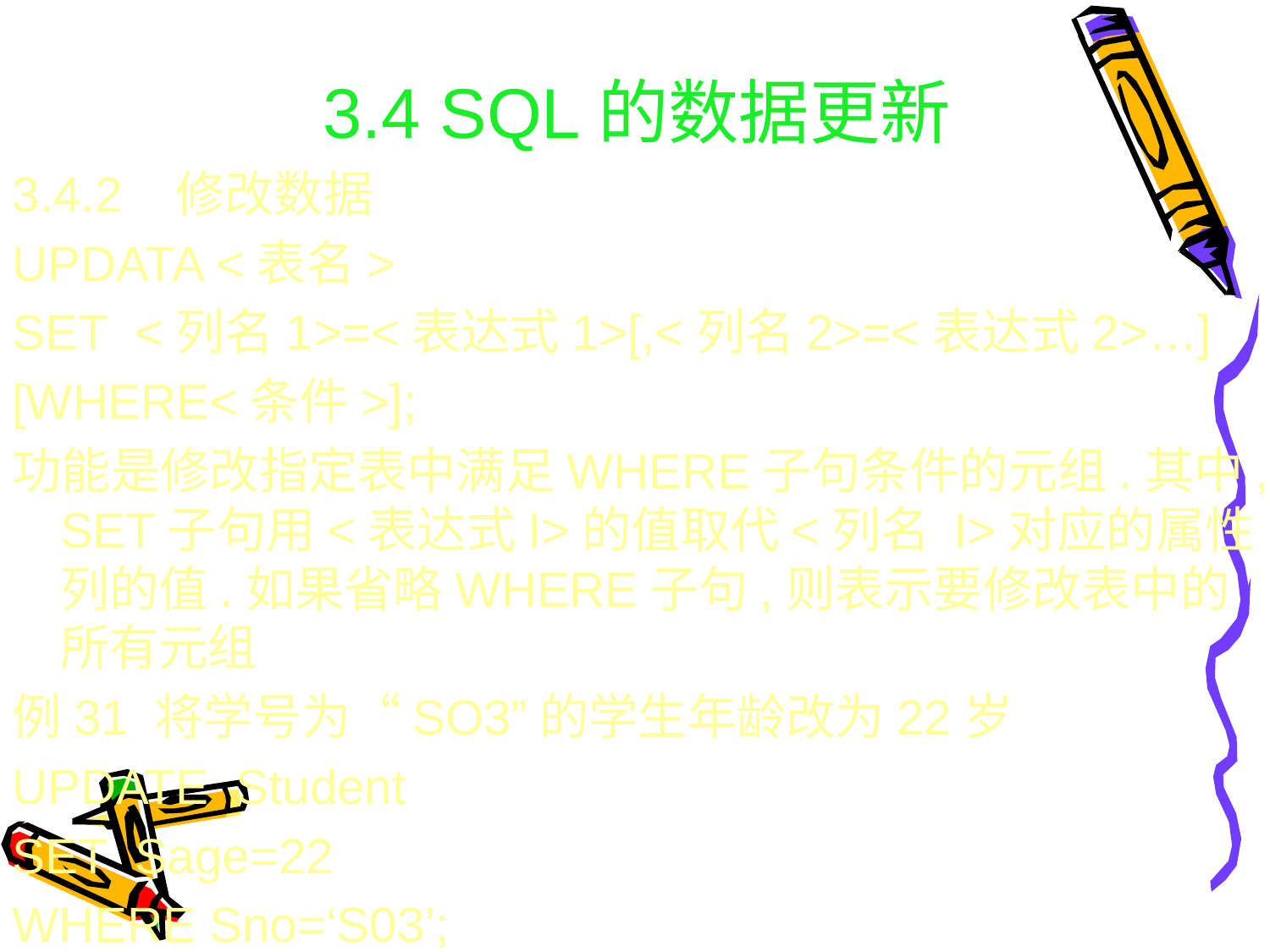

# 3.4 SQL的数据更新
3.4.2   修改数据
UPDATA <表名>
SET  <列名1>=<表达式1>[,<列名2>=<表达式2>…]
[WHERE<条件>];
功能是修改指定表中满足WHERE子句条件的元组.其中,SET子句用<表达式I>的值取代<列名 I>对应的属性列的值.如果省略WHERE子句,则表示要修改表中的所有元组
例31 将学号为“SO3”的学生年龄改为22岁
UPDATE  Student
SET  Sage=22
WHERE Sno=‘S03’;